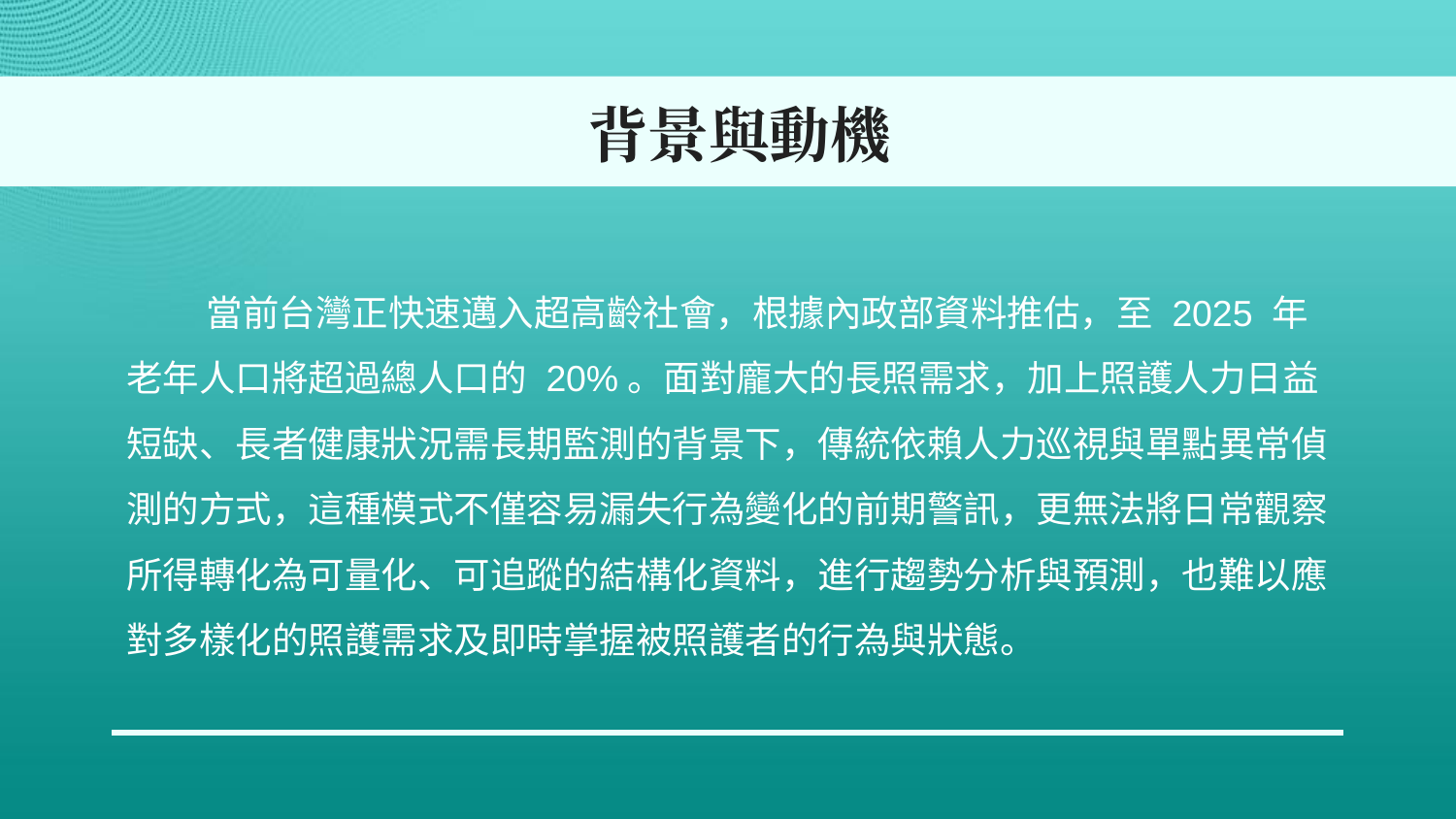

# 背景與動機
       當前台灣正快速邁入超高齡社會，根據內政部資料推估，至 2025 年老年人口將超過總人口的 20%。面對龐大的長照需求，加上照護人力日益短缺、長者健康狀況需長期監測的背景下，傳統依賴人力巡視與單點異常偵測的方式，這種模式不僅容易漏失行為變化的前期警訊，更無法將日常觀察所得轉化為可量化、可追蹤的結構化資料，進行趨勢分析與預測，也難以應對多樣化的照護需求及即時掌握被照護者的行為與狀態。